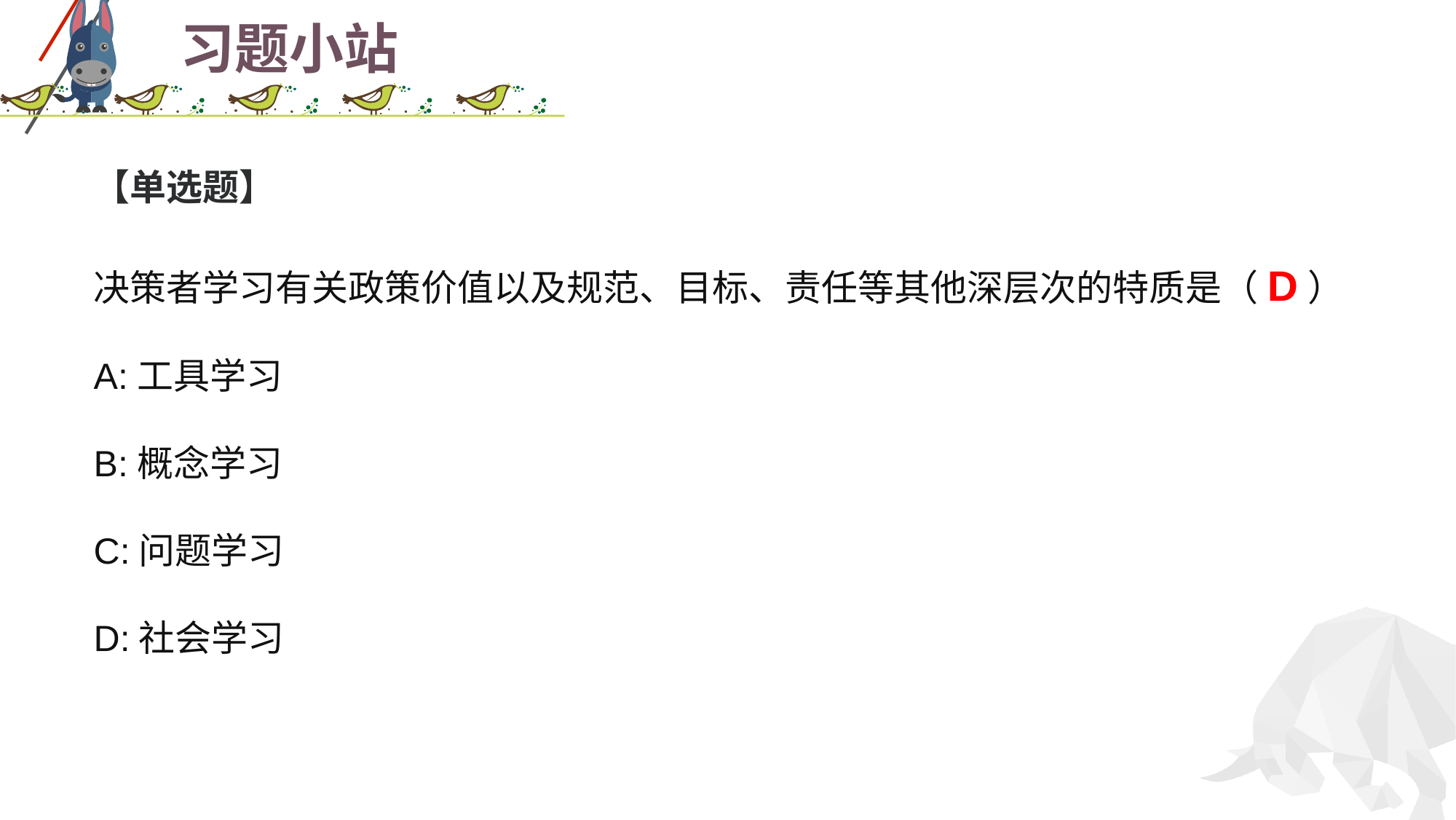

# 习题小站

【单选题】
决策者学习有关政策价值以及规范、目标、责任等其他深层次的特质是（D）
A:工具学习
B:概念学习
C:问题学习
D:社会学习